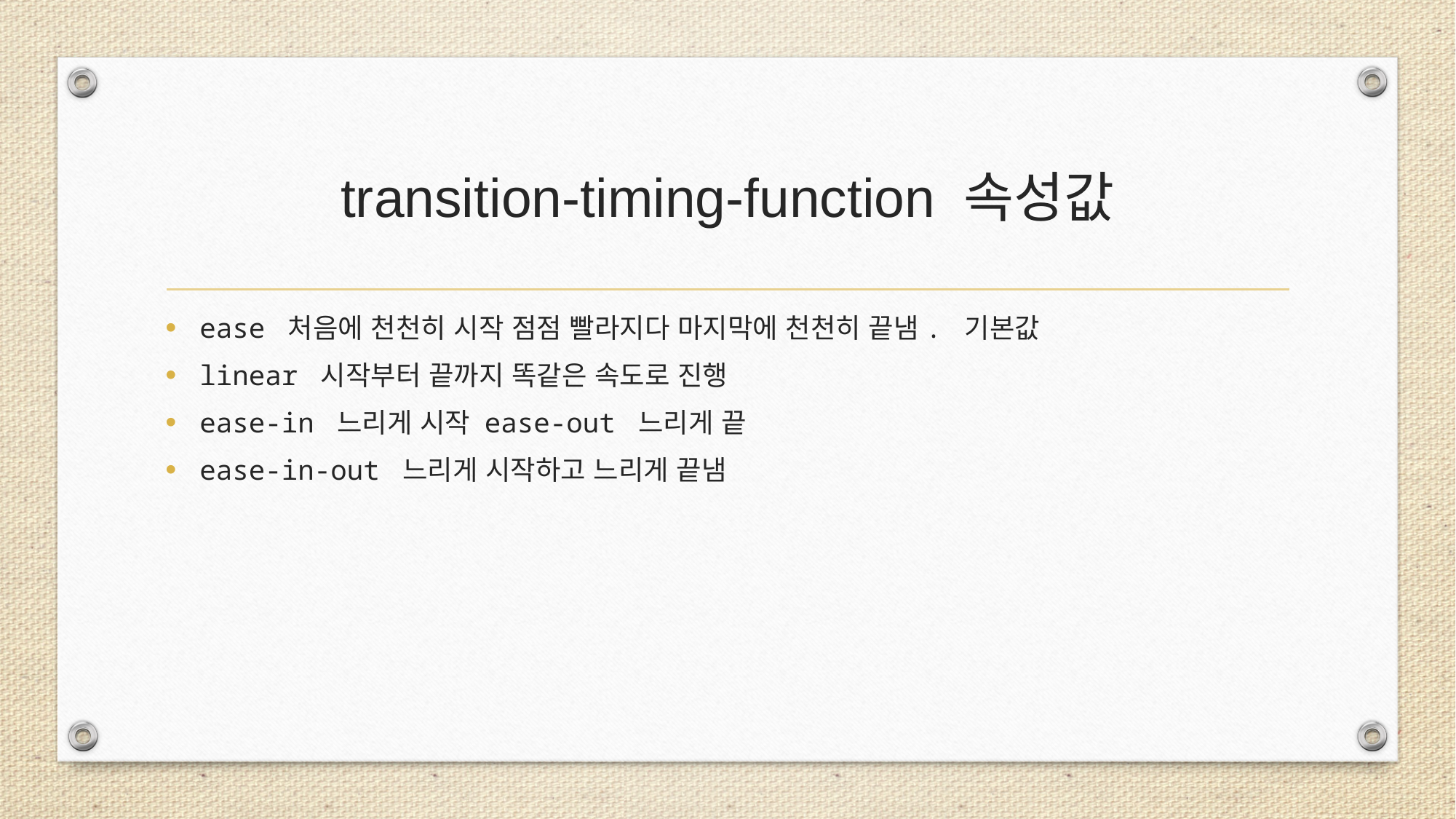

# transition-timing-function 속성값
ease 처음에 천천히 시작 점점 빨라지다 마지막에 천천히 끝냄. 기본값
linear 시작부터 끝까지 똑같은 속도로 진행
ease-in 느리게 시작 ease-out 느리게 끝
ease-in-out 느리게 시작하고 느리게 끝냄